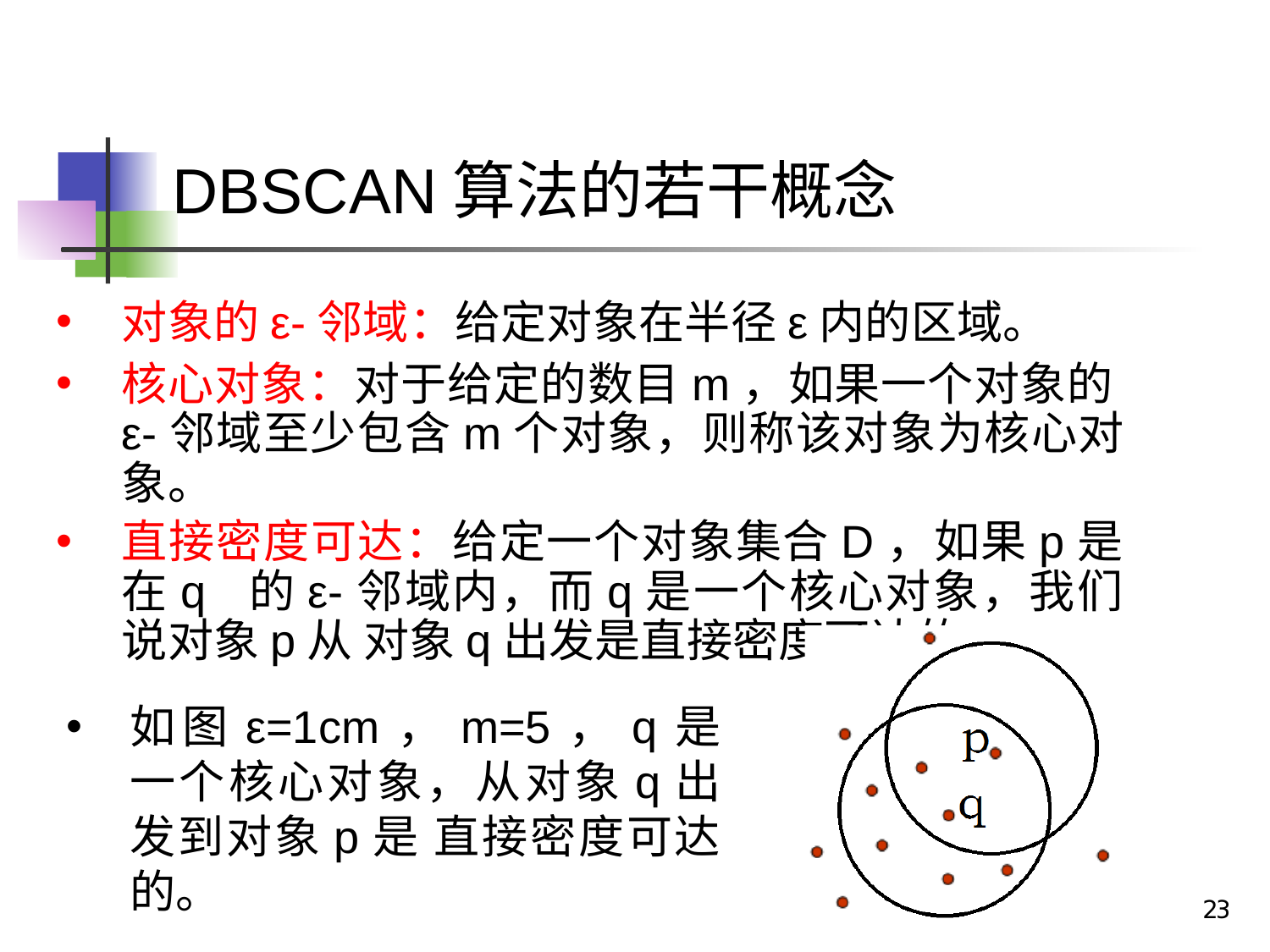

# DBSCAN算法的若干概念

对象的ε-邻域：给定对象在半径ε内的区域。
核心对象：对于给定的数目m，如果一个对象的ε-邻域至少包含m个对象，则称该对象为核心对象。
直接密度可达：给定一个对象集合D，如果p是在q  的ε-邻域内，而q是一个核心对象，我们说对象p从 对象q出发是直接密度可达的。
如图ε=1cm，m=5，q是一个核心对象，从对象q出发到对象p是 直接密度可达的。

23